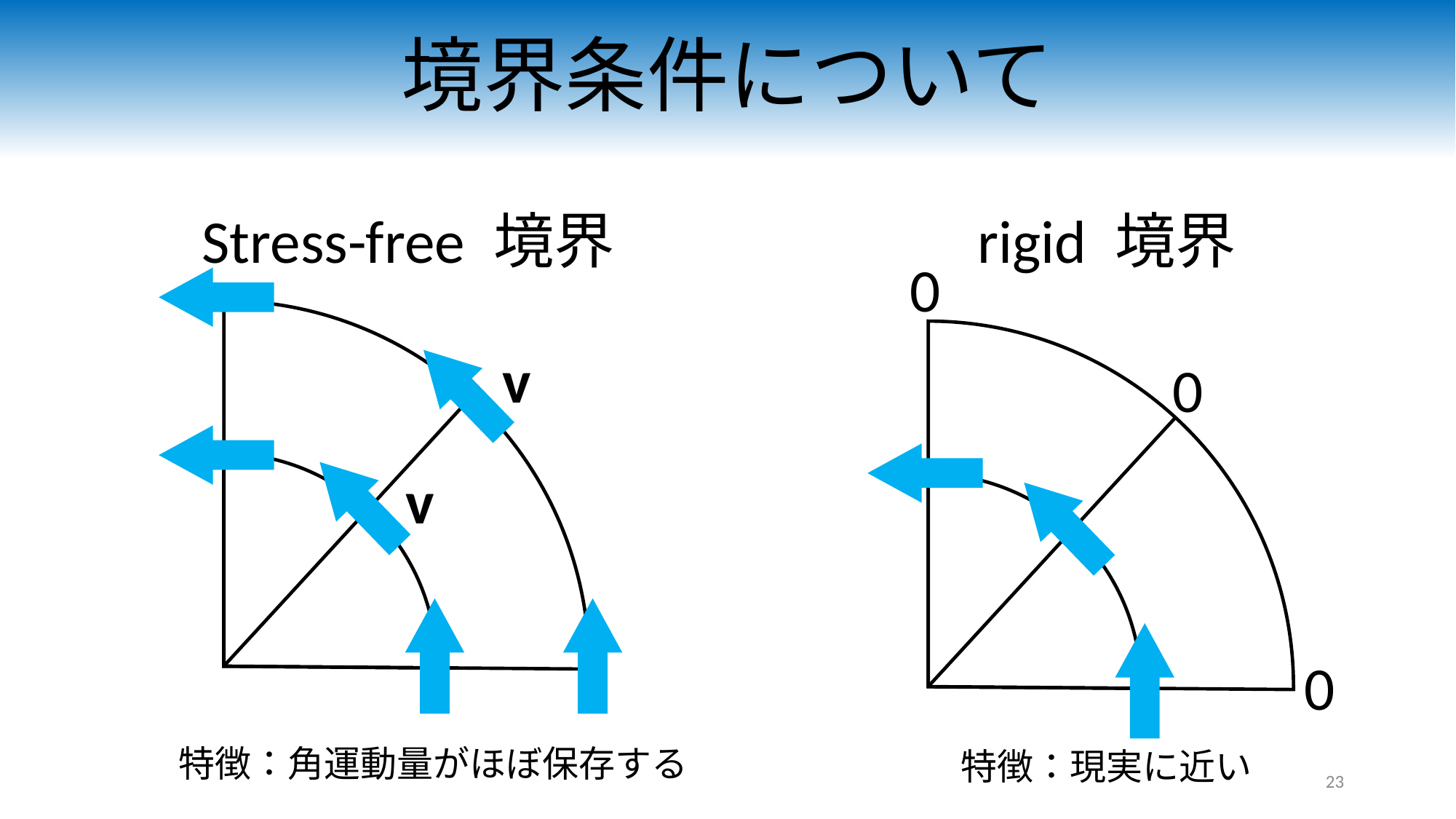

# 境界条件について
Stress-free 境界
rigid 境界
0

v
0

v

0

特徴：角運動量がほぼ保存する
特徴：現実に近い
23